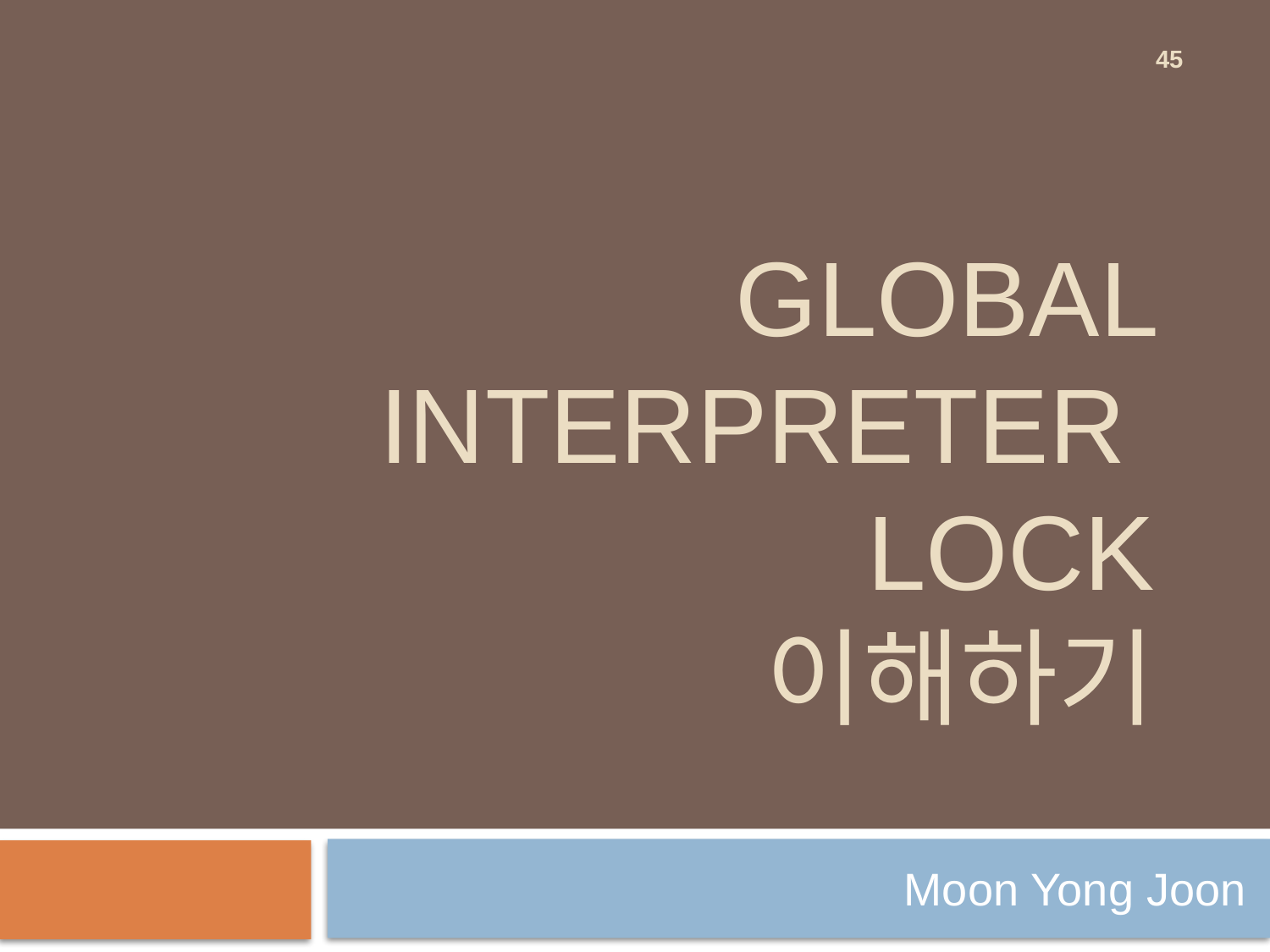

45
# Global Interpreter Lock 이해하기
Moon Yong Joon